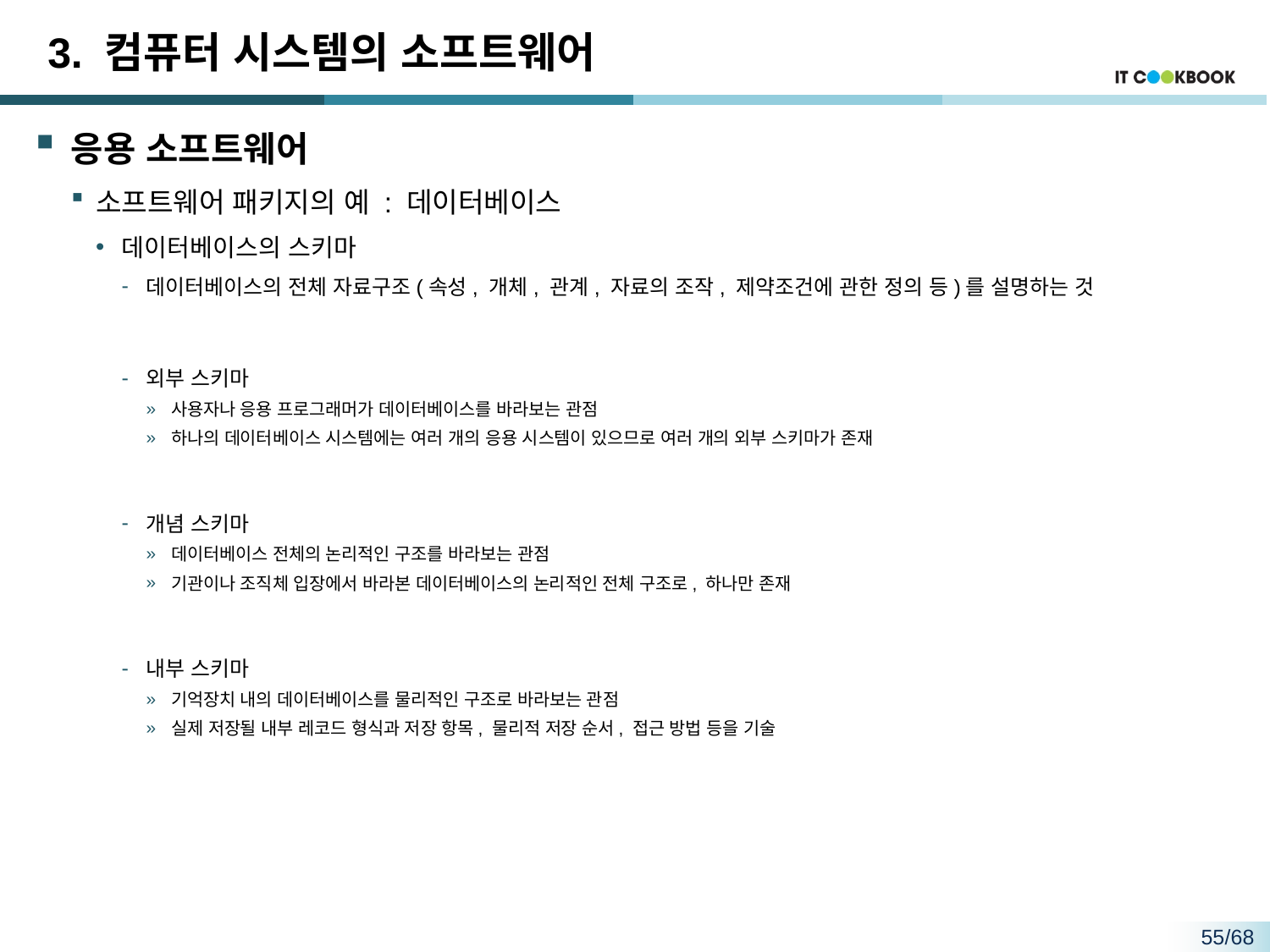

# 3. 컴퓨터 시스템의 소프트웨어
응용 소프트웨어
소프트웨어 패키지의 예 : 데이터베이스
데이터베이스의 스키마
데이터베이스의 전체 자료구조(속성, 개체, 관계, 자료의 조작, 제약조건에 관한 정의 등)를 설명하는 것

외부 스키마
사용자나 응용 프로그래머가 데이터베이스를 바라보는 관점
하나의 데이터베이스 시스템에는 여러 개의 응용 시스템이 있으므로 여러 개의 외부 스키마가 존재

개념 스키마
데이터베이스 전체의 논리적인 구조를 바라보는 관점
기관이나 조직체 입장에서 바라본 데이터베이스의 논리적인 전체 구조로, 하나만 존재

내부 스키마
기억장치 내의 데이터베이스를 물리적인 구조로 바라보는 관점
실제 저장될 내부 레코드 형식과 저장 항목, 물리적 저장 순서, 접근 방법 등을 기술